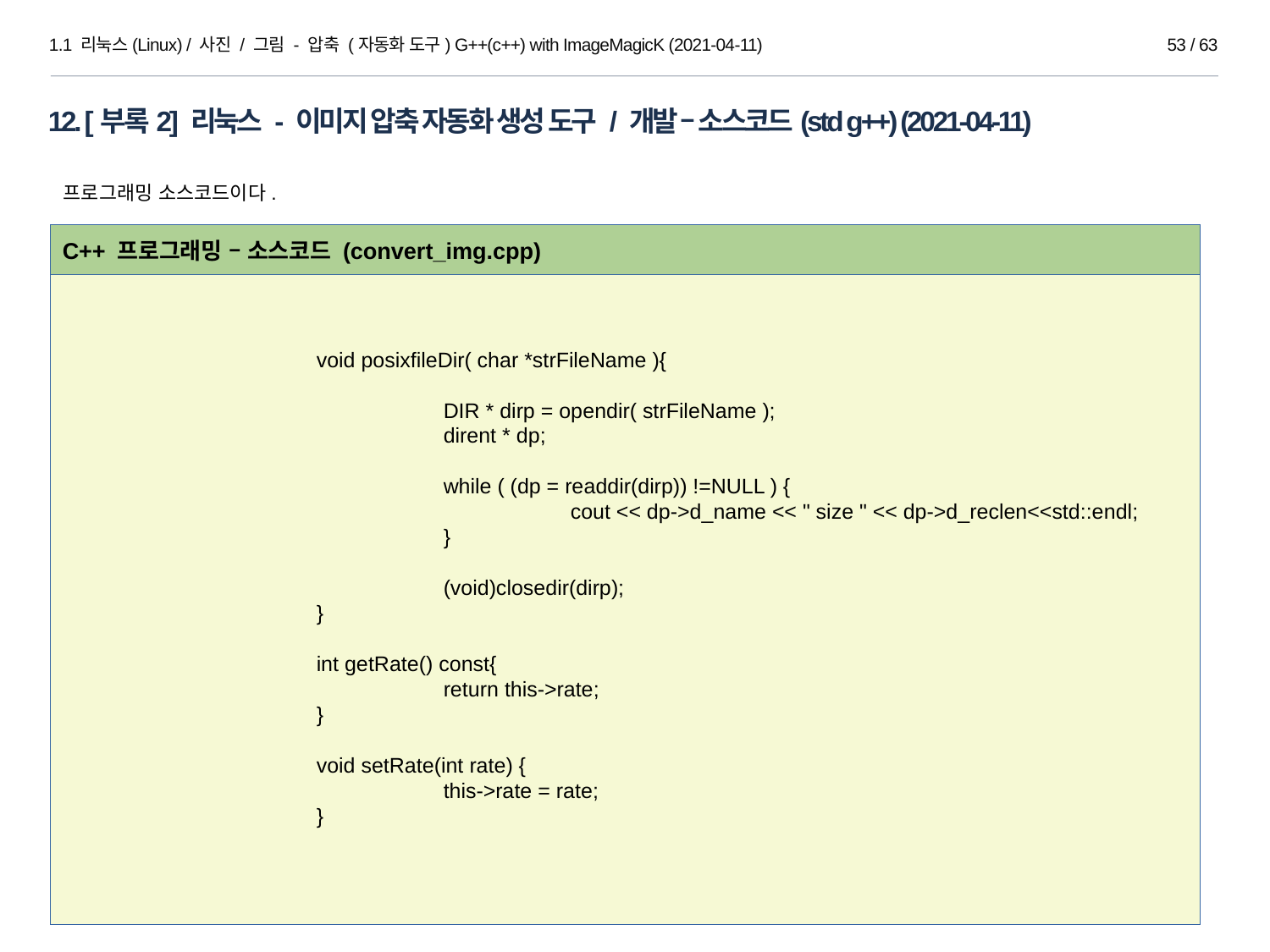

1.1 리눅스(Linux) / 사진 / 그림 - 압축 (자동화 도구) G++(c++) with ImageMagicK (2021-04-11)
53 / 63

12. [부록2] 리눅스 - 이미지 압축 자동화 생성 도구 / 개발 – 소스코드(std g++) (2021-04-11)
프로그래밍 소스코드이다.
C++ 프로그래밍 – 소스코드 (convert_img.cpp)
		void posixfileDir( char *strFileName ){

			DIR * dirp = opendir( strFileName );
		  	dirent * dp;

			while ( (dp = readdir(dirp)) !=NULL ) {
				cout << dp->d_name << " size " << dp->d_reclen<<std::endl;
		    	}

			(void)closedir(dirp);
		}

		int getRate() const{
			return this->rate;
		}

		void setRate(int rate) {
			this->rate = rate;
		}